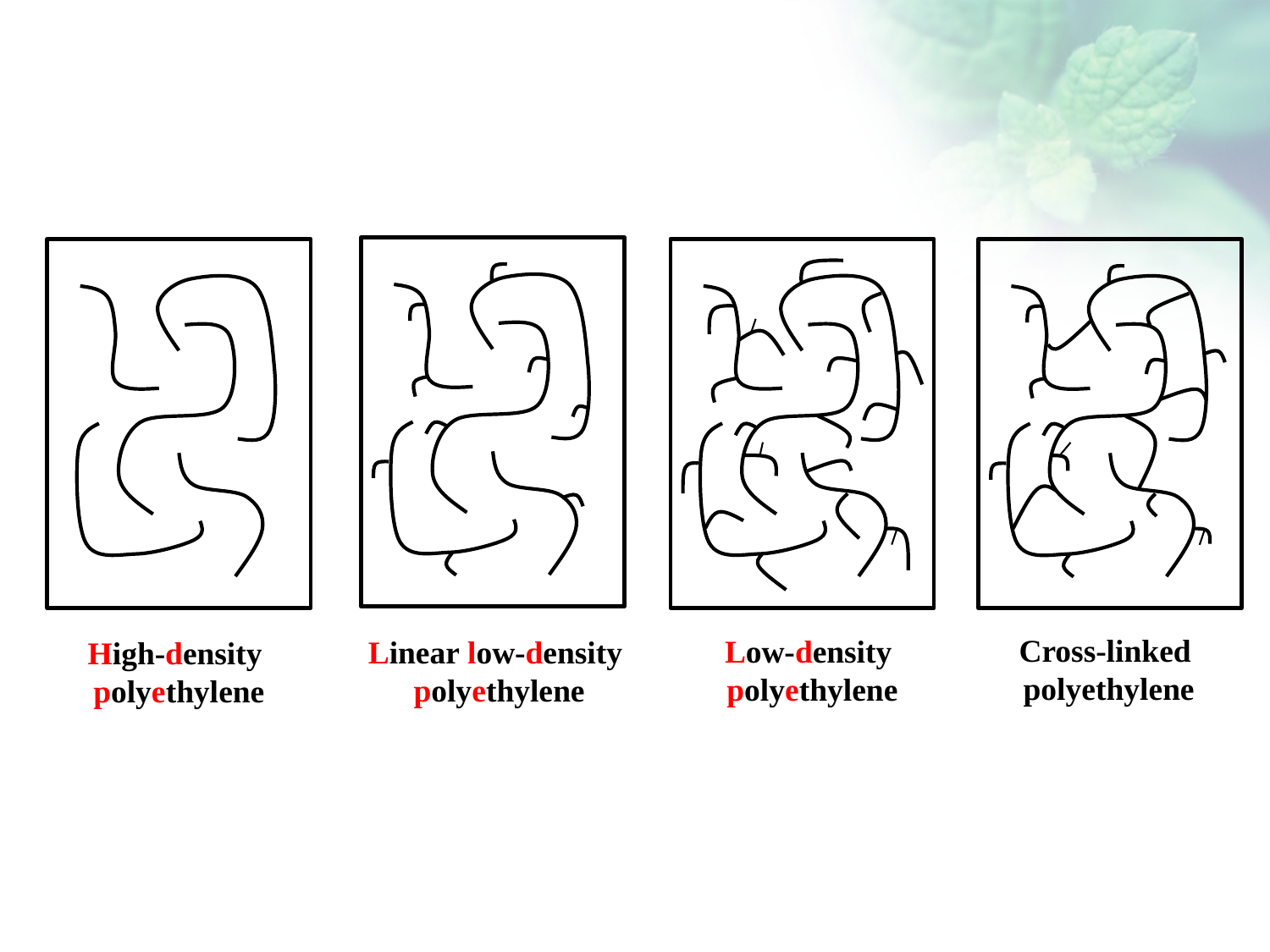

点击添加文本
点击添加文本
点击添加文本
Cross-linked
polyethylene
Low-density
polyethylene
Linear low-density
polyethylene
High-density
polyethylene
点击添加文本